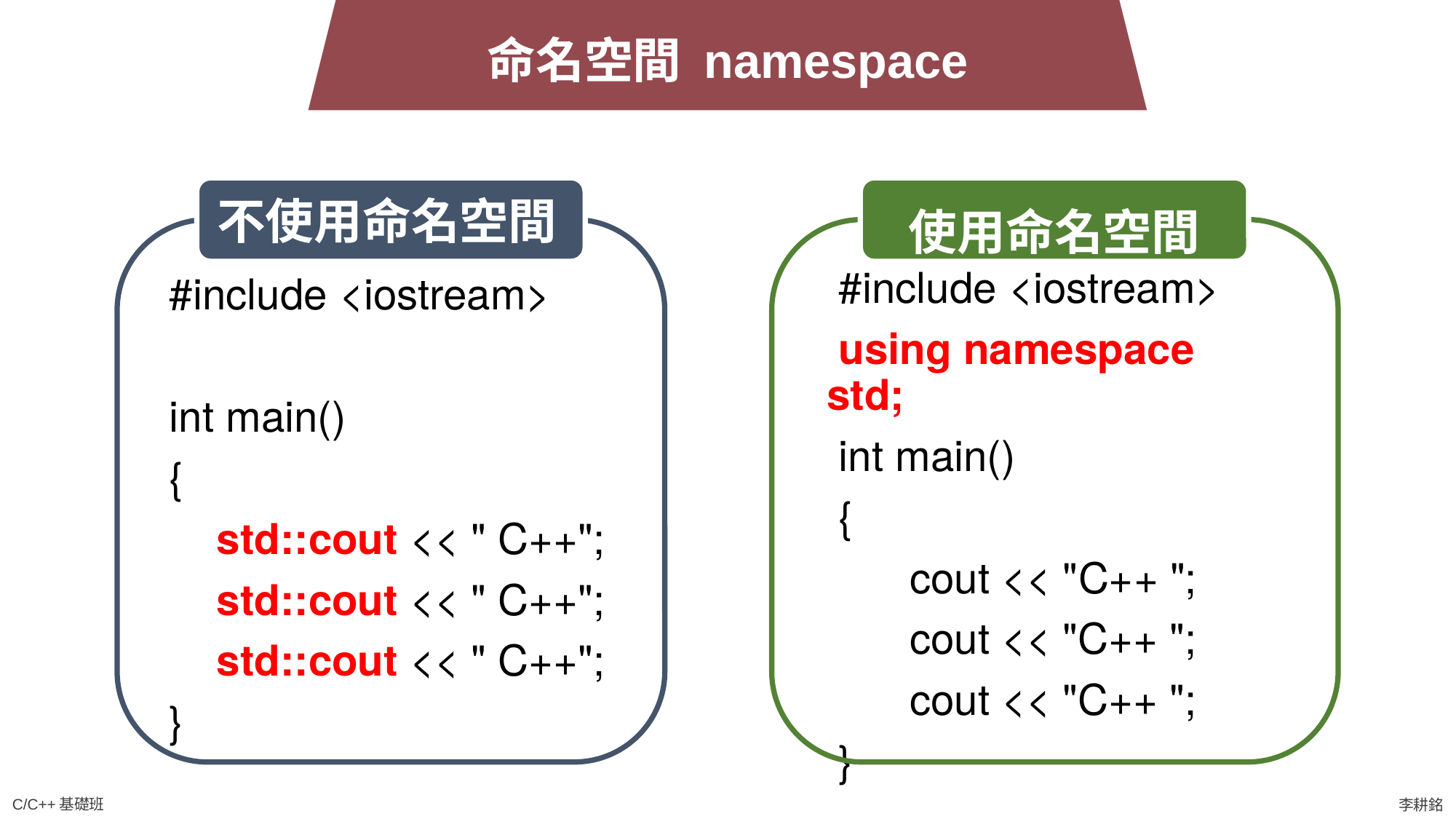

命名空間 namespace
使用命名空間

不使用命名空間

 #include <iostream>
 using namespace std;
 int main()
 {
       cout << "C++ ";
       cout << "C++ ";
       cout << "C++ ";
 }

 #include <iostream>

 int main()
 {
     std::cout << " C++";
     std::cout << " C++";
     std::cout << " C++";
 }
C/C++基礎班
李耕銘